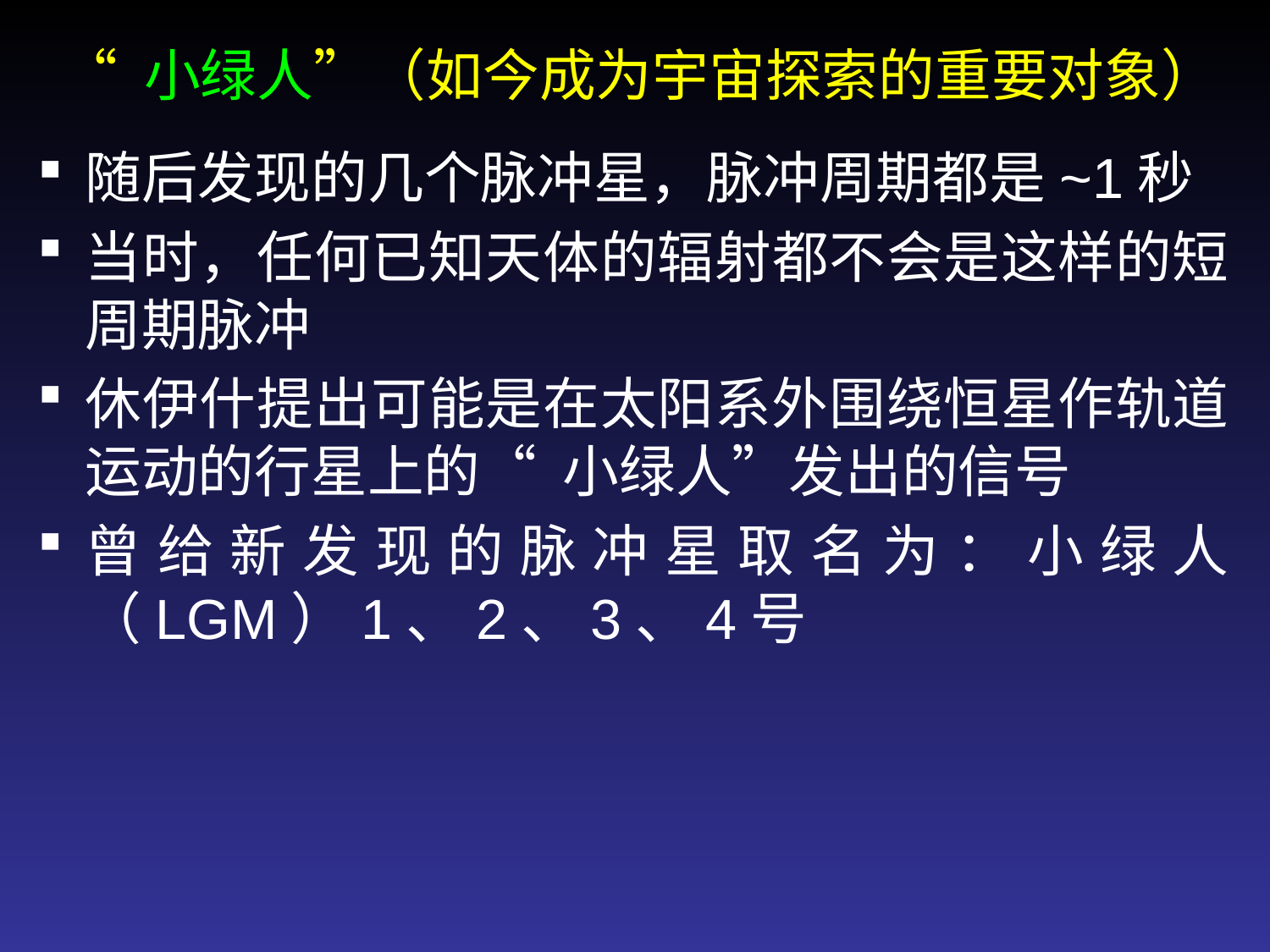

# “ 小绿人”（如今成为宇宙探索的重要对象）
随后发现的几个脉冲星，脉冲周期都是~1秒
当时，任何已知天体的辐射都不会是这样的短周期脉冲
休伊什提出可能是在太阳系外围绕恒星作轨道运动的行星上的“  小绿人”发出的信号
曾给新发现的脉冲星取名为：小绿人（LGM）1、2、3、4号